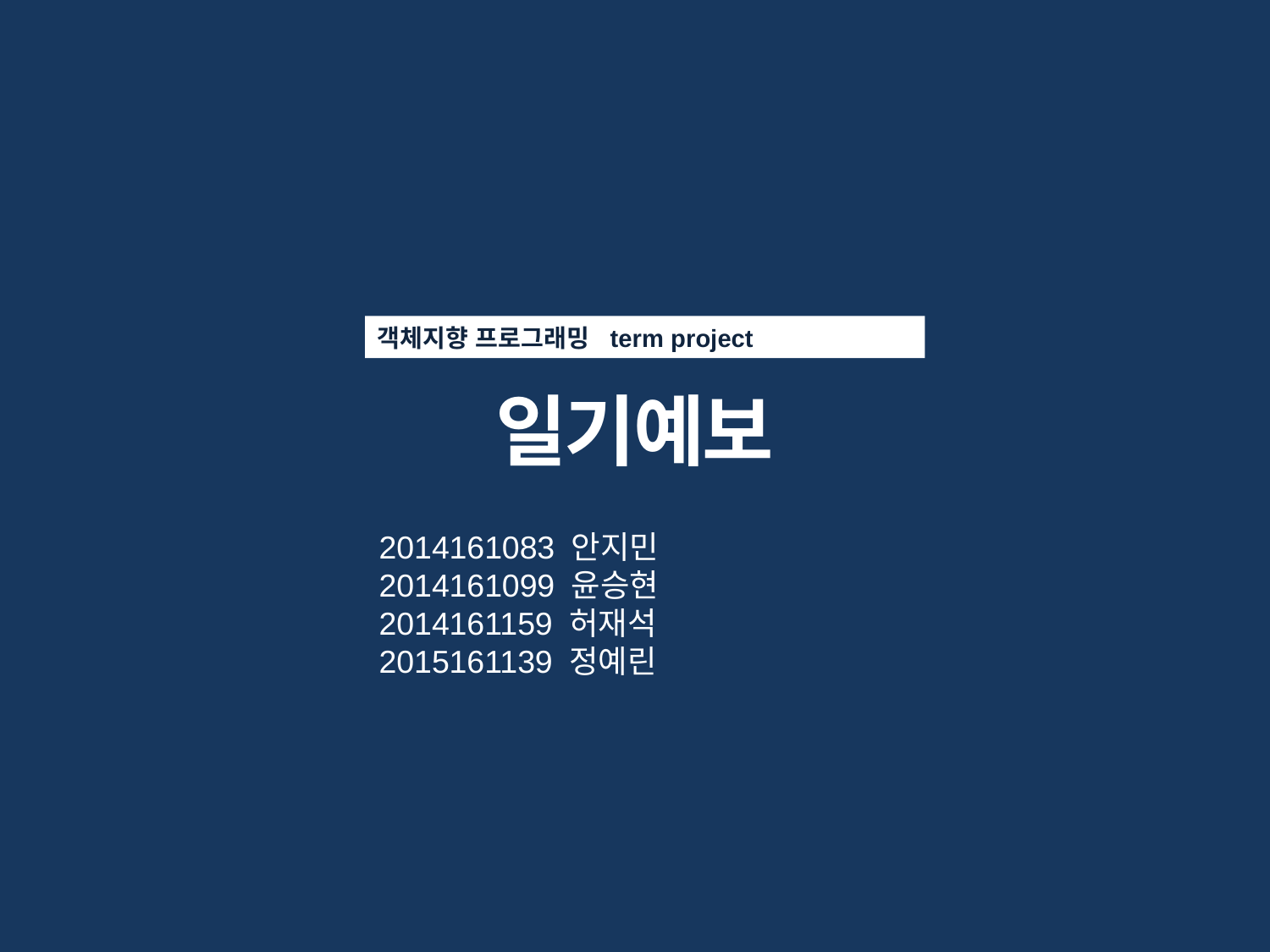

객체지향 프로그래밍  term project
일기예보
2014161083 안지민
2014161099 윤승현
2014161159 허재석
2015161139 정예린